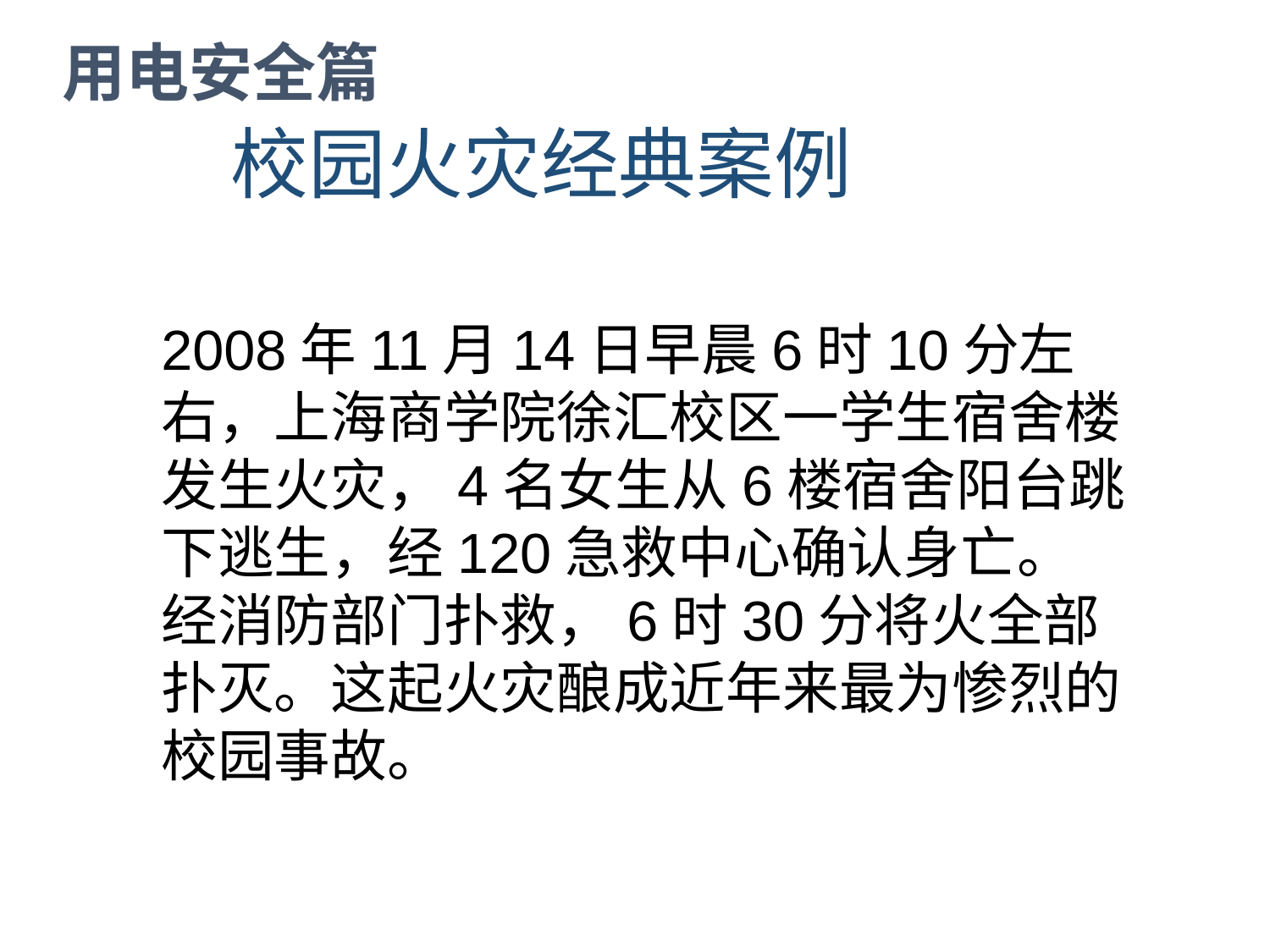

用电安全篇
校园火灾经典案例
2008年11月14日早晨6时10分左右，上海商学院徐汇校区一学生宿舍楼发生火灾，4名女生从6楼宿舍阳台跳下逃生，经120急救中心确认身亡。经消防部门扑救，6时30分将火全部扑灭。这起火灾酿成近年来最为惨烈的校园事故。